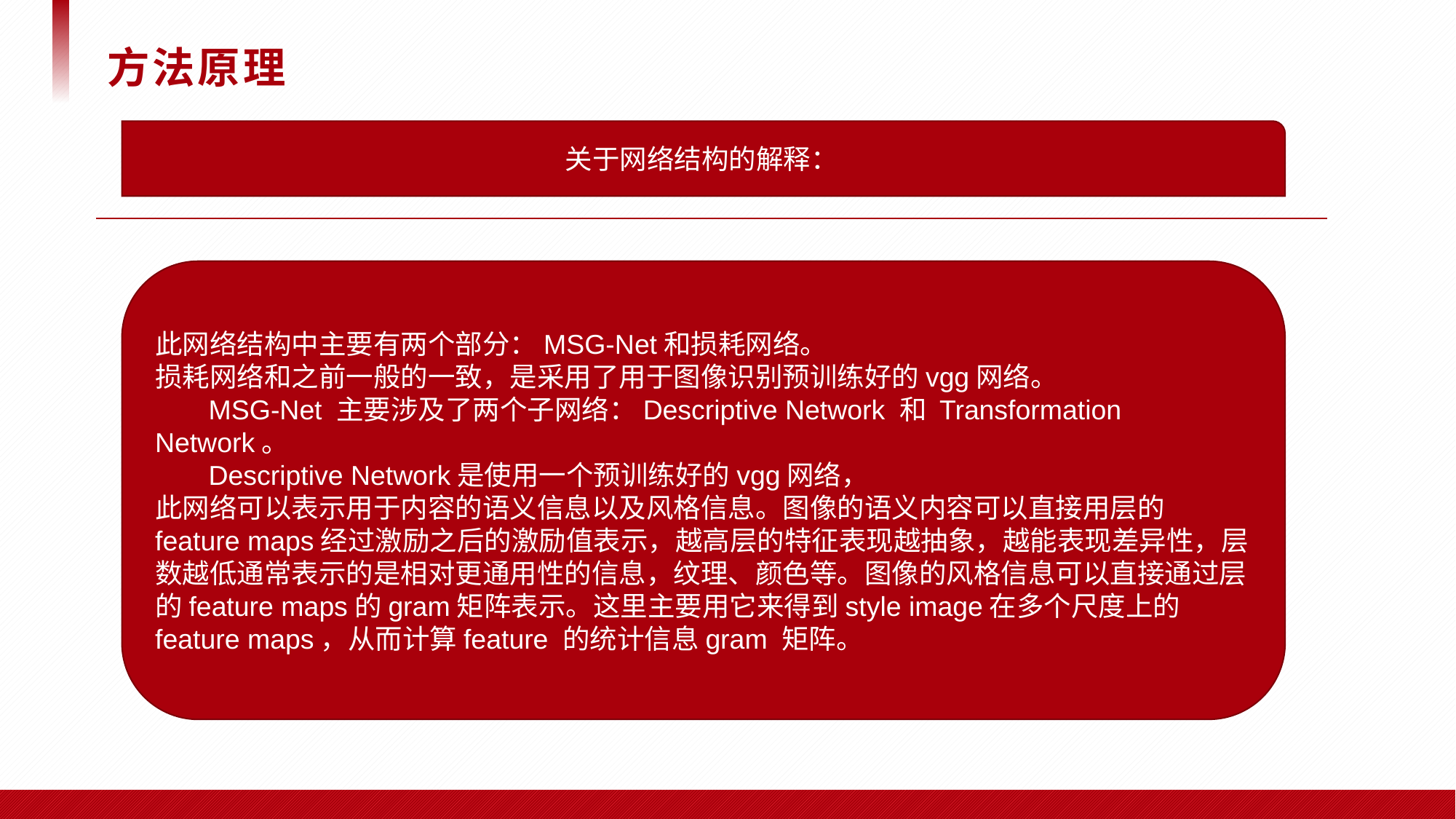

# 方法原理
关于网络结构的解释：
此网络结构中主要有两个部分：MSG-Net和损耗网络。
损耗网络和之前一般的一致，是采用了用于图像识别预训练好的vgg网络。
       MSG-Net 主要涉及了两个子网络：Descriptive Network 和 Transformation Network。
       Descriptive Network是使用一个预训练好的vgg网络，
此网络可以表示用于内容的语义信息以及风格信息。图像的语义内容可以直接用层的feature maps经过激励之后的激励值表示，越高层的特征表现越抽象，越能表现差异性，层数越低通常表示的是相对更通用性的信息，纹理、颜色等。图像的风格信息可以直接通过层的feature maps的gram矩阵表示。这里主要用它来得到style image在多个尺度上的feature maps，从而计算feature 的统计信息gram 矩阵。